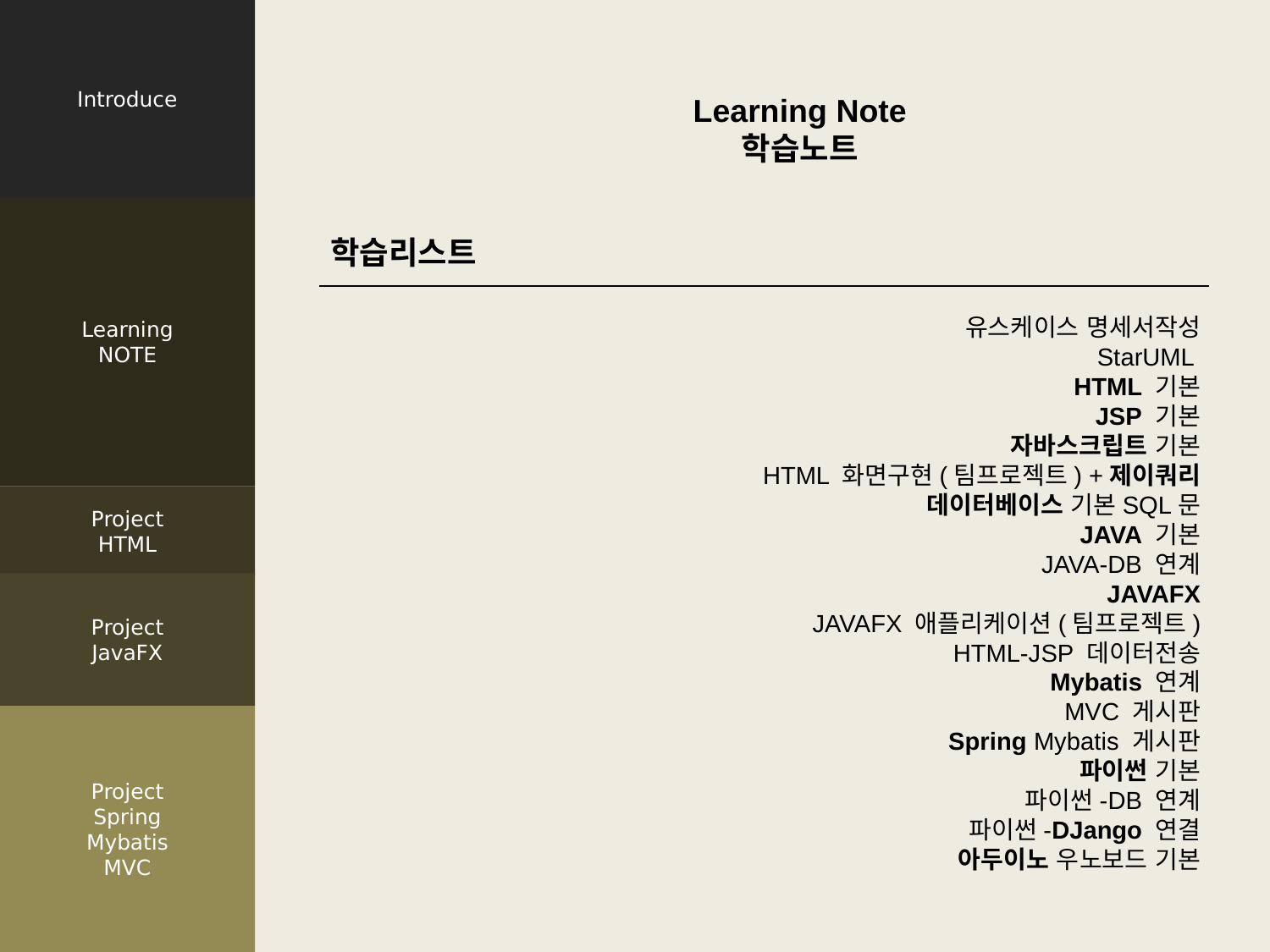

Introduce
Learning
NOTE
Project
HTML
Project
JavaFX
Project
Spring
Mybatis
MVC

Learning Note
학습노트
학습리스트

유스케이스 명세서작성
StarUML
HTML 기본
JSP 기본
자바스크립트 기본
HTML 화면구현(팀프로젝트) +제이쿼리
데이터베이스 기본SQL문
JAVA 기본
JAVA-DB 연계
JAVAFX
JAVAFX 애플리케이션(팀프로젝트)
HTML-JSP 데이터전송
Mybatis 연계
MVC 게시판
Spring Mybatis 게시판
파이썬 기본
파이썬-DB 연계
파이썬-DJango 연결
아두이노 우노보드 기본